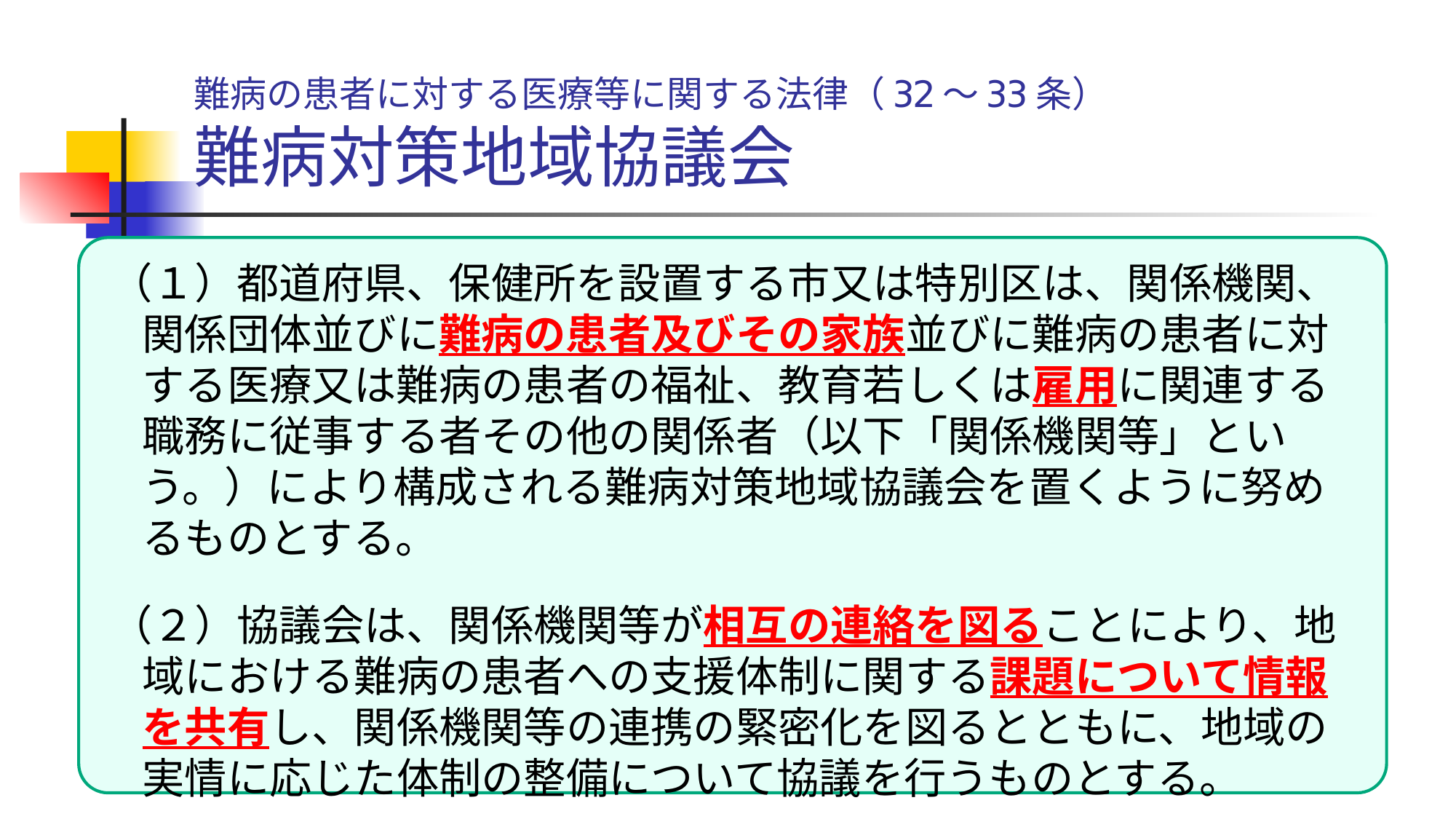

# 難病の患者に対する医療等に関する法律（32～33条） 難病対策地域協議会

（１）都道府県、保健所を設置する市又は特別区は、関係機関、関係団体並びに難病の患者及びその家族並びに難病の患者に対する医療又は難病の患者の福祉、教育若しくは雇用に関連する職務に従事する者その他の関係者（以下「関係機関等」という。）により構成される難病対策地域協議会を置くように努めるものとする。
（２）協議会は、関係機関等が相互の連絡を図ることにより、地域における難病の患者への支援体制に関する課題について情報を共有し、関係機関等の連携の緊密化を図るとともに、地域の実情に応じた体制の整備について協議を行うものとする。